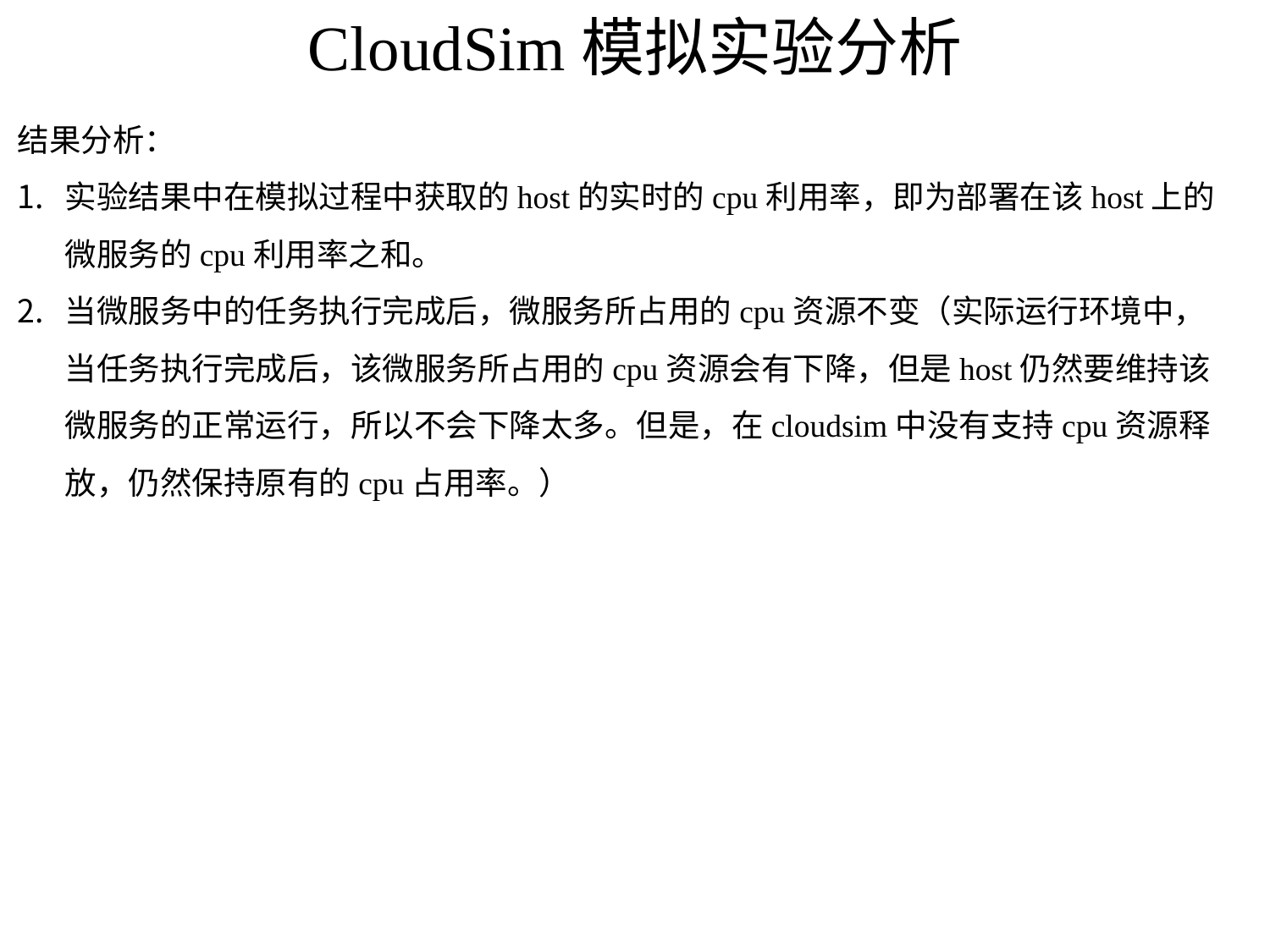

# CloudSim模拟实验分析
结果分析：
实验结果中在模拟过程中获取的host的实时的cpu利用率，即为部署在该host上的微服务的cpu利用率之和。
当微服务中的任务执行完成后，微服务所占用的cpu资源不变（实际运行环境中，当任务执行完成后，该微服务所占用的cpu资源会有下降，但是host仍然要维持该微服务的正常运行，所以不会下降太多。但是，在cloudsim中没有支持cpu资源释放，仍然保持原有的cpu占用率。）